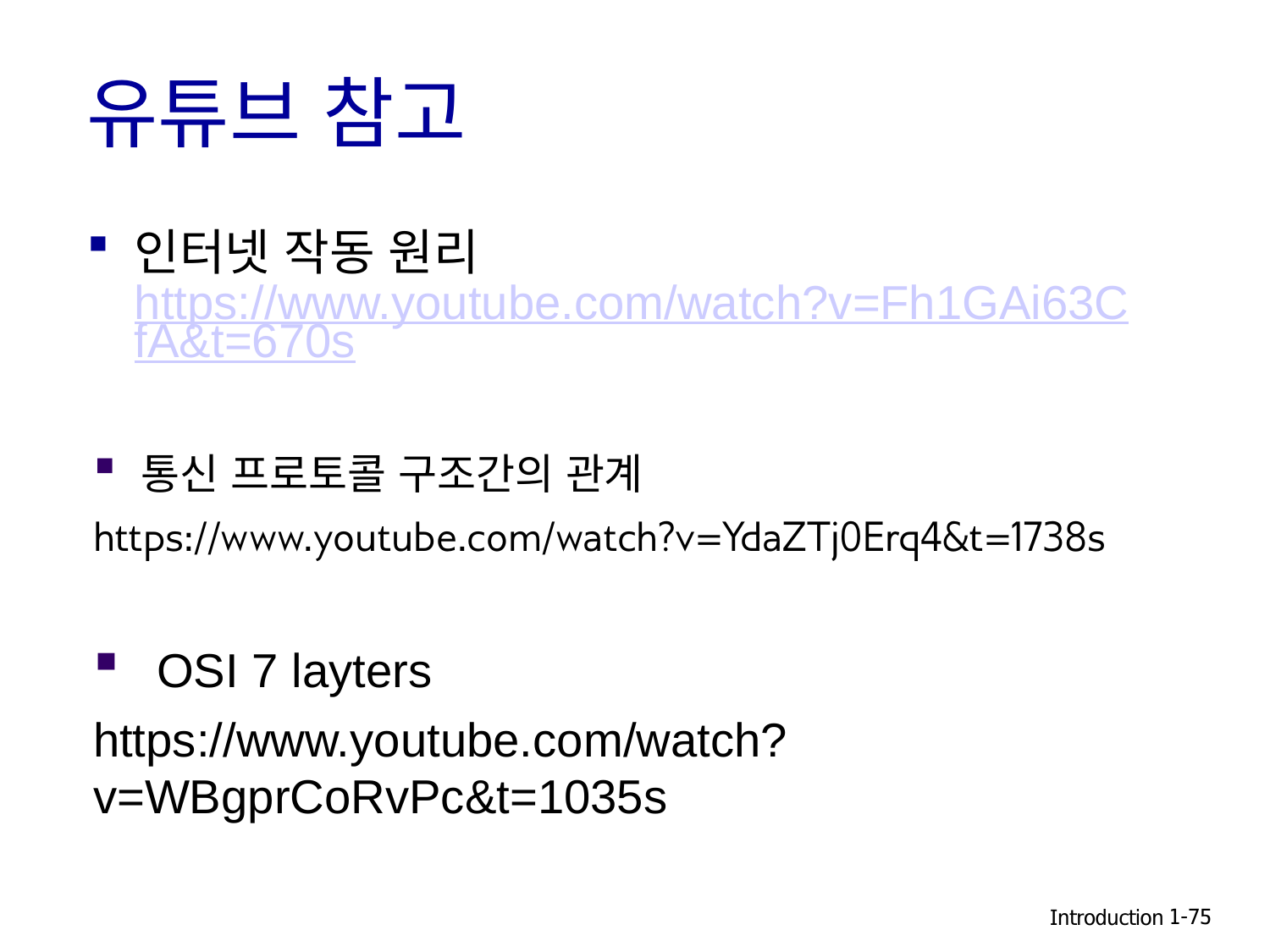

# 유튜브 참고
인터넷 작동 원리   https://www.youtube.com/watch?v=Fh1GAi63CfA&t=670s

통신 프로토콜 구조간의 관계
https://www.youtube.com/watch?v=YdaZTj0Erq4&t=1738s

OSI 7 layters
https://www.youtube.com/watch?v=WBgprCoRvPc&t=1035s

1-75
Introduction